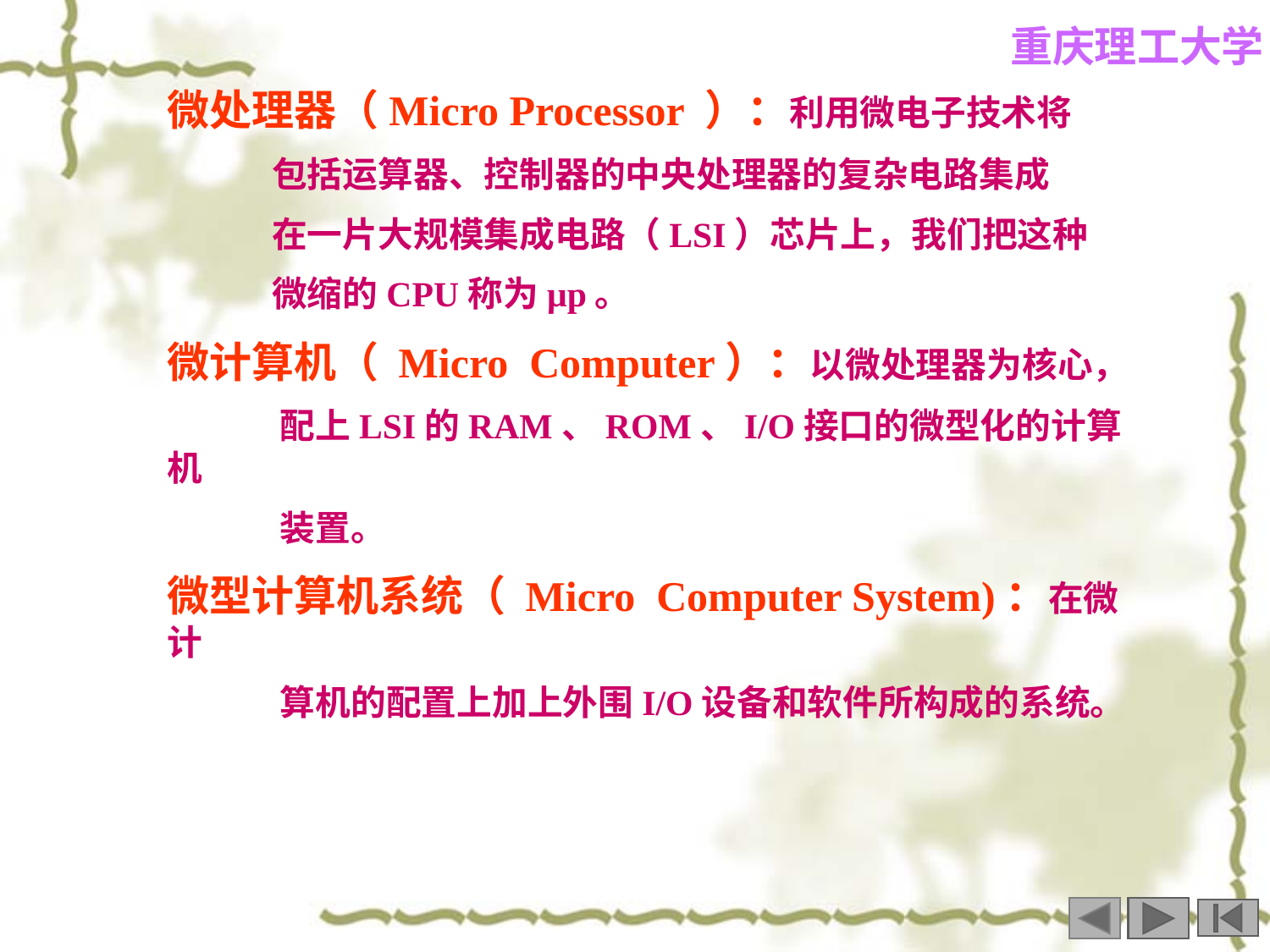

微处理器（Micro Processor ）：利用微电子技术将
            包括运算器、控制器的中央处理器的复杂电路集成
            在一片大规模集成电路（LSI）芯片上，我们把这种
            微缩的CPU称为μp。
微计算机（ Micro  Computer）：以微处理器为核心，
             配上LSI的RAM、ROM、I/O接口的微型化的计算机
             装置。
微型计算机系统（ Micro  Computer System)：在微计
             算机的配置上加上外围I/O设备和软件所构成的系统。